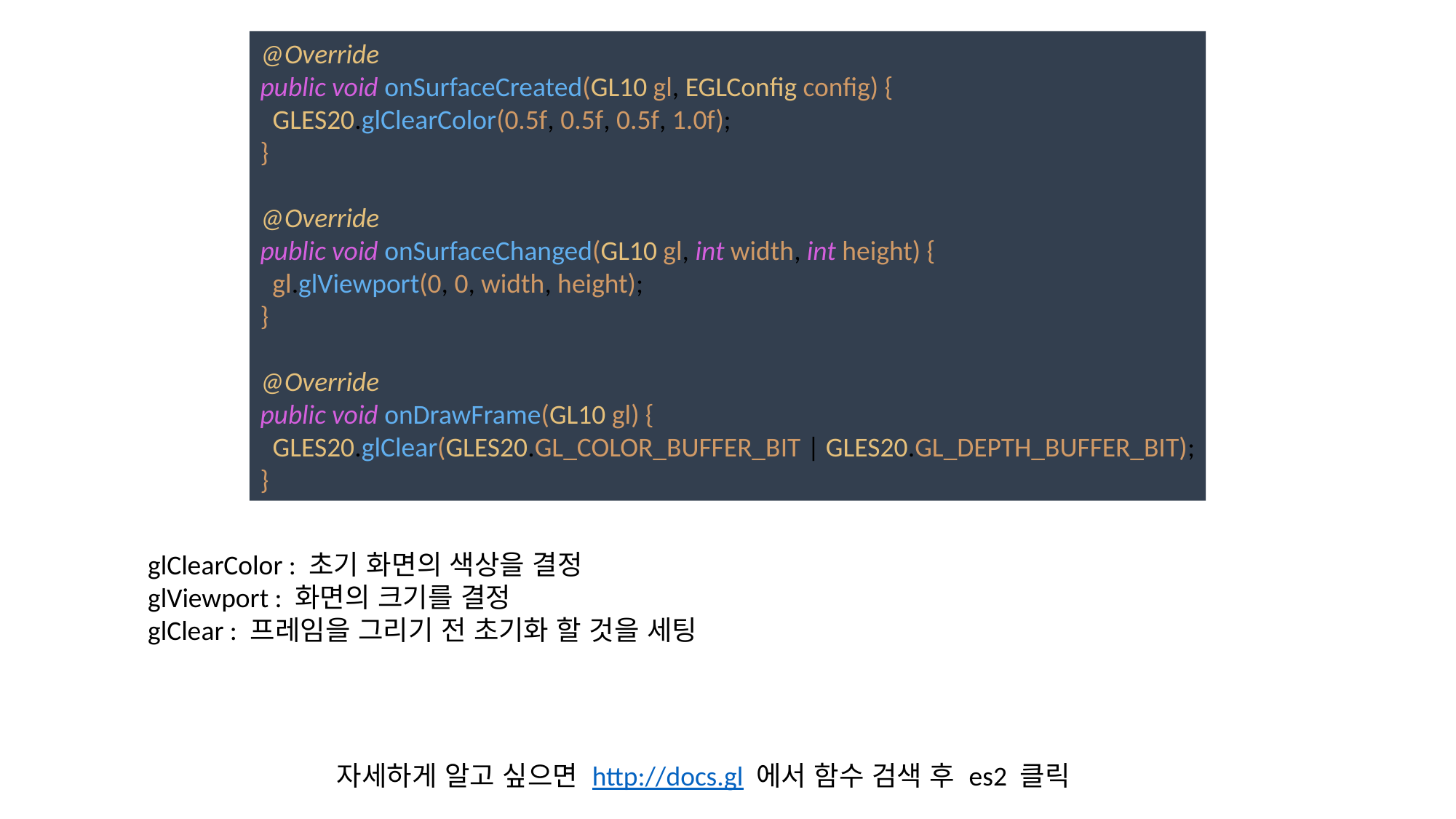

@Override
public void onSurfaceCreated(GL10 gl, EGLConfig config) {
  GLES20.glClearColor(0.5f, 0.5f, 0.5f, 1.0f);
}
@Override
public void onSurfaceChanged(GL10 gl, int width, int height) {
  gl.glViewport(0, 0, width, height);
}
@Override
public void onDrawFrame(GL10 gl) {
  GLES20.glClear(GLES20.GL_COLOR_BUFFER_BIT | GLES20.GL_DEPTH_BUFFER_BIT);
}
glClearColor : 초기 화면의 색상을 결정
glViewport : 화면의 크기를 결정
glClear : 프레임을 그리기 전 초기화 할 것을 세팅
 자세하게 알고 싶으면 http://docs.gl 에서 함수 검색 후 es2 클릭